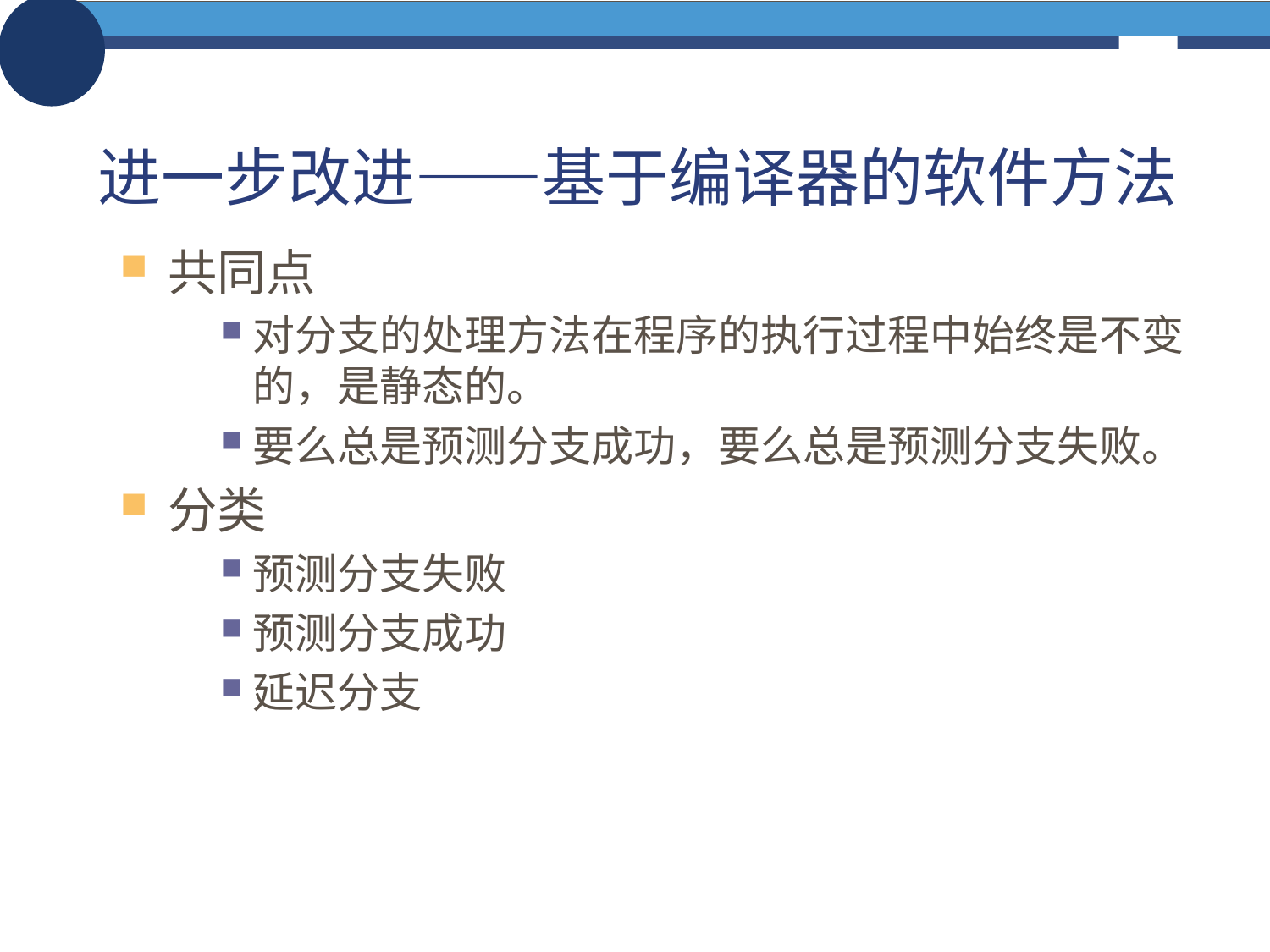

# 进一步改进——基于编译器的软件方法
共同点
对分支的处理方法在程序的执行过程中始终是不变的，是静态的。
要么总是预测分支成功，要么总是预测分支失败。
分类
预测分支失败
预测分支成功
延迟分支